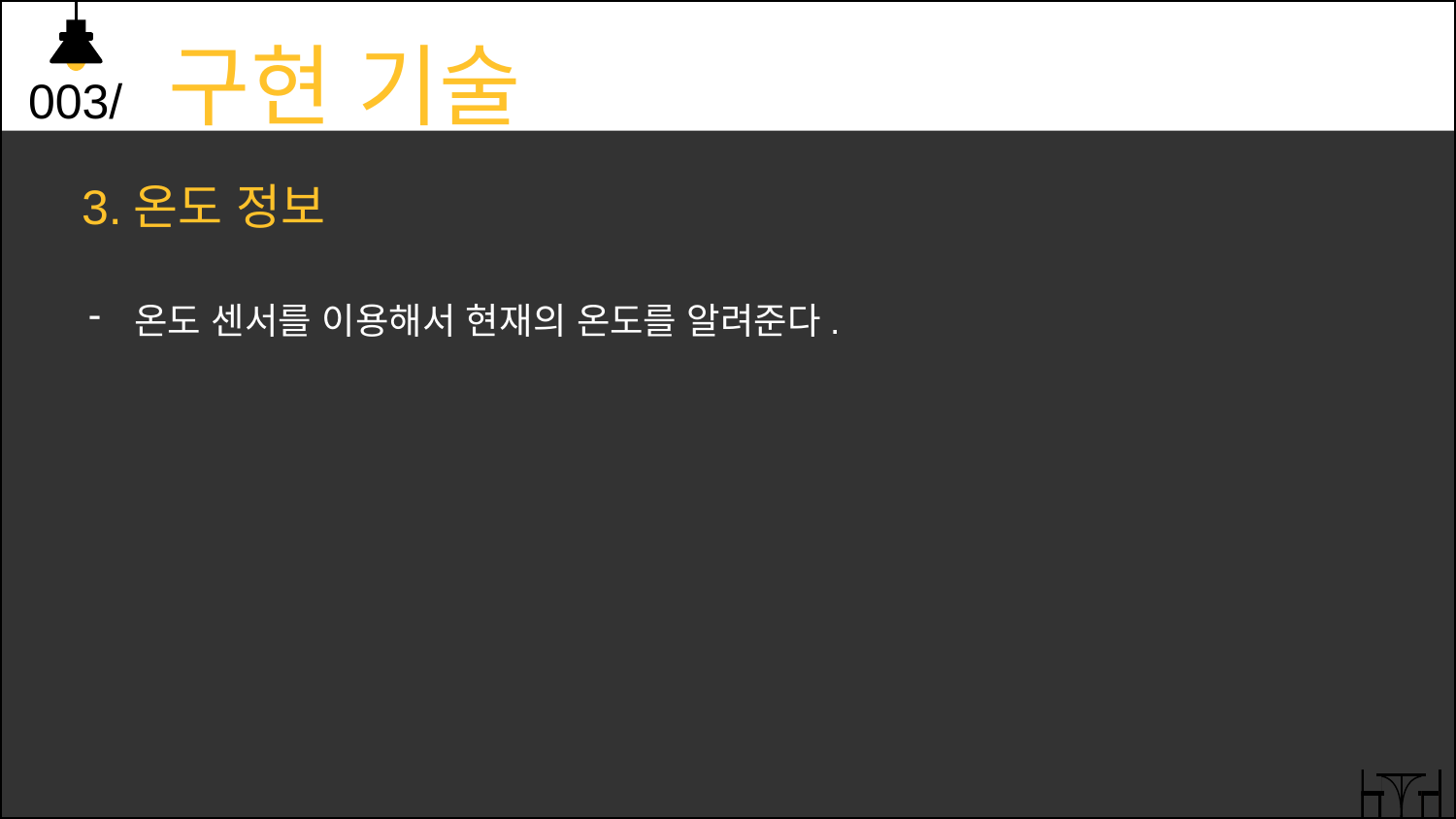

003/ 구현 기술
3.온도 정보
온도 센서를 이용해서 현재의 온도를 알려준다.